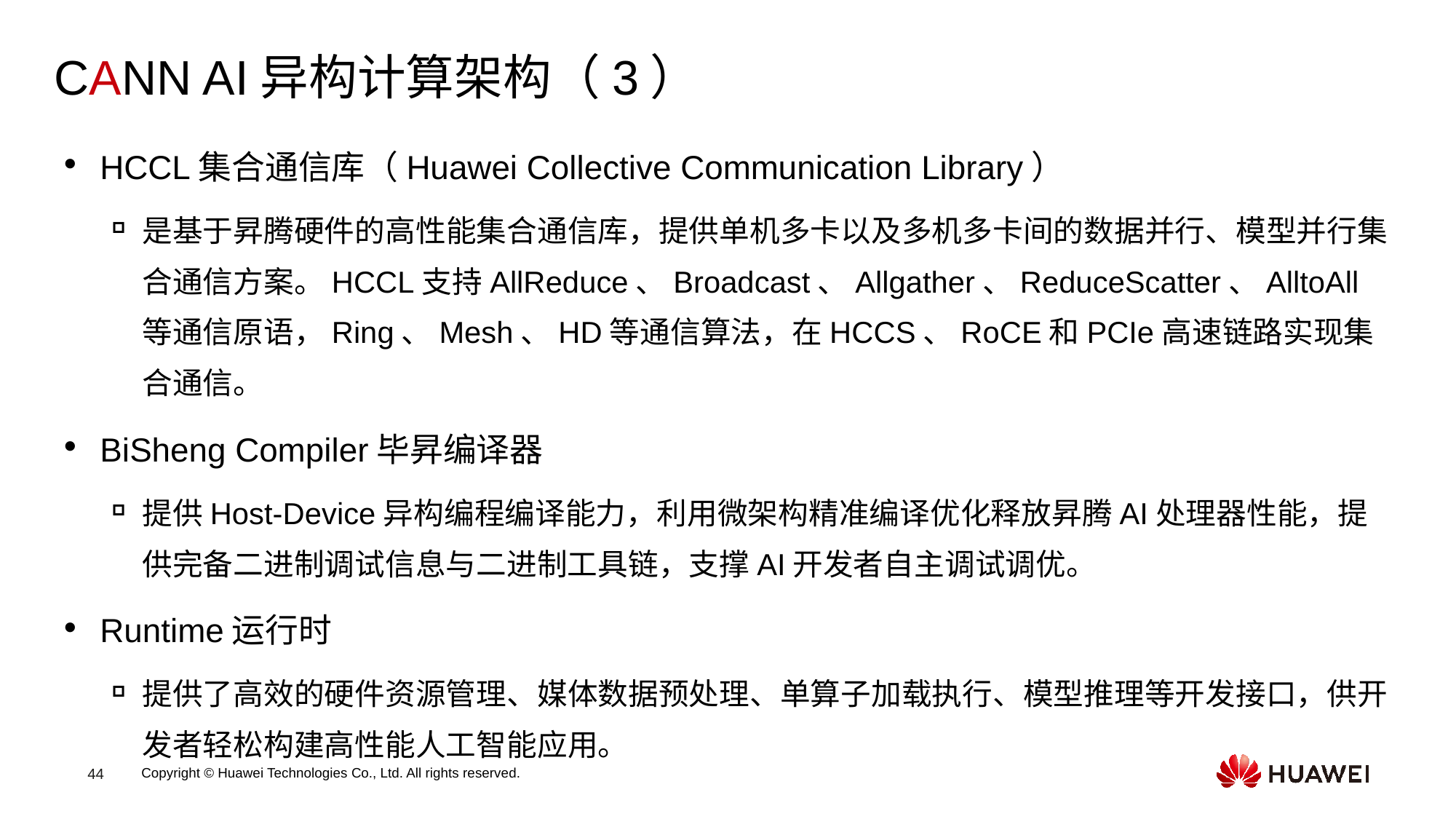

# CANN AI异构计算架构（3）
HCCL集合通信库（Huawei Collective Communication Library）
是基于昇腾硬件的高性能集合通信库，提供单机多卡以及多机多卡间的数据并行、模型并行集合通信方案。HCCL支持AllReduce、Broadcast、Allgather、ReduceScatter、AlltoAll等通信原语，Ring、Mesh、HD等通信算法，在HCCS、RoCE和PCIe高速链路实现集合通信。
BiSheng Compiler毕昇编译器
提供Host-Device异构编程编译能力，利用微架构精准编译优化释放昇腾AI处理器性能，提供完备二进制调试信息与二进制工具链，支撑AI开发者自主调试调优。
Runtime运行时
提供了高效的硬件资源管理、媒体数据预处理、单算子加载执行、模型推理等开发接口，供开发者轻松构建高性能人工智能应用。